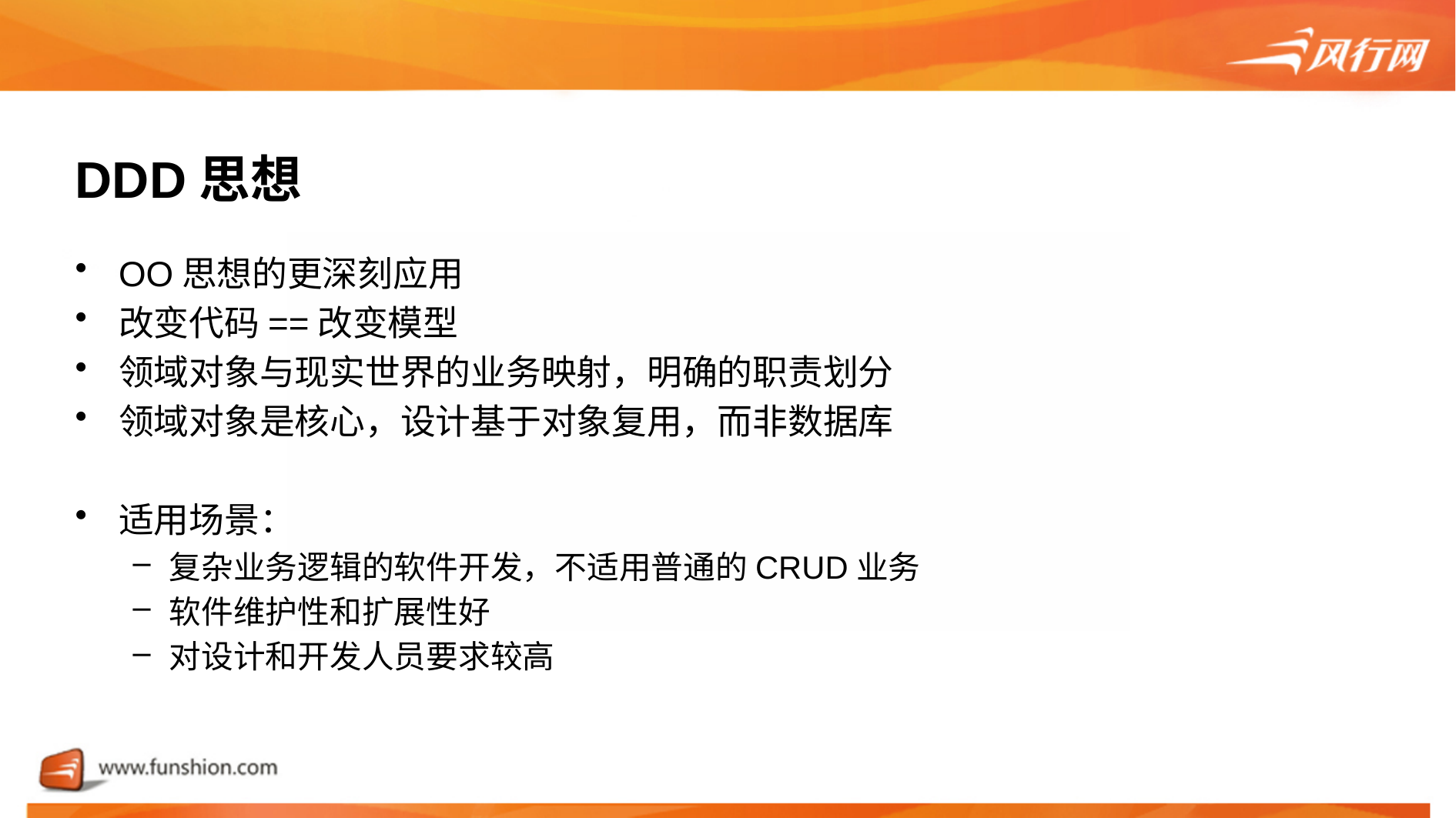

# DDD思想
OO思想的更深刻应用
改变代码==改变模型
领域对象与现实世界的业务映射，明确的职责划分
领域对象是核心，设计基于对象复用，而非数据库

适用场景：
复杂业务逻辑的软件开发，不适用普通的CRUD业务
软件维护性和扩展性好
对设计和开发人员要求较高